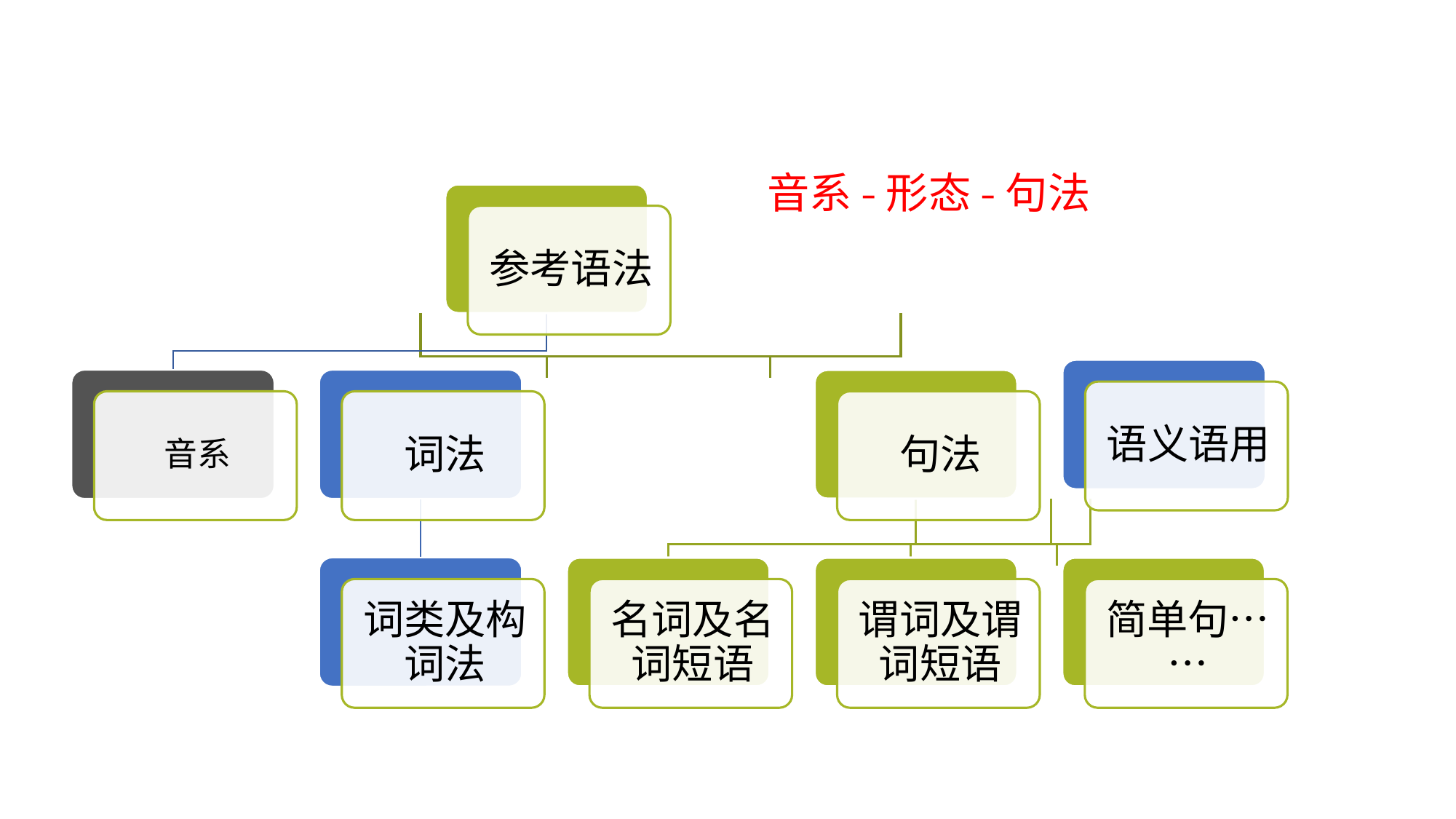

参考语法
音系
词法
词类及构词法
句法
名词及名词短语
谓词及谓词短语
简单句……
语义语用
音系-形态-句法